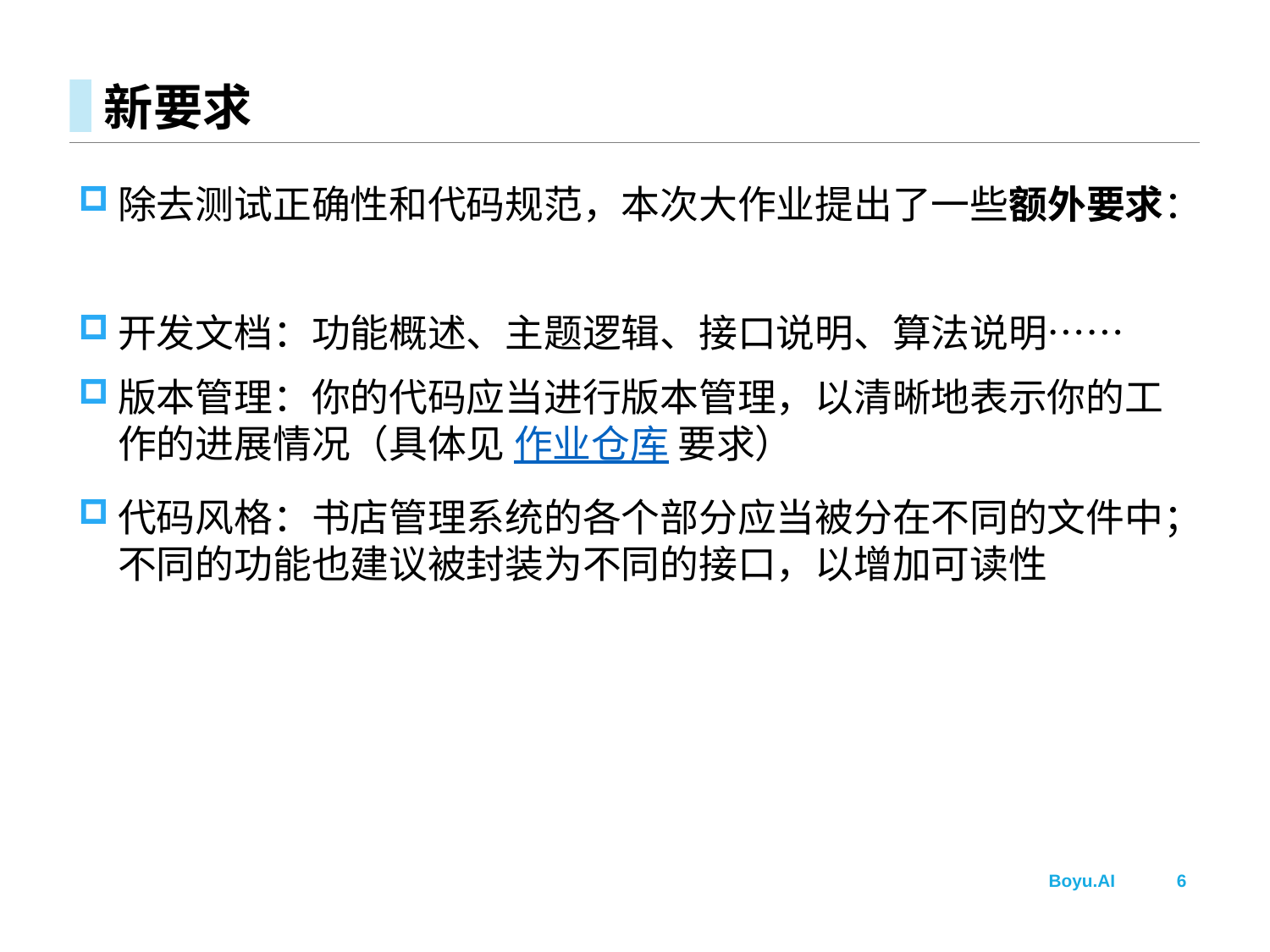

# 新要求
除去测试正确性和代码规范，本次大作业提出了一些额外要求：

开发文档：功能概述、主题逻辑、接口说明、算法说明……
版本管理：你的代码应当进行版本管理，以清晰地表示你的工作的进展情况（具体见 作业仓库 要求）
代码风格：书店管理系统的各个部分应当被分在不同的文件中；不同的功能也建议被封装为不同的接口，以增加可读性